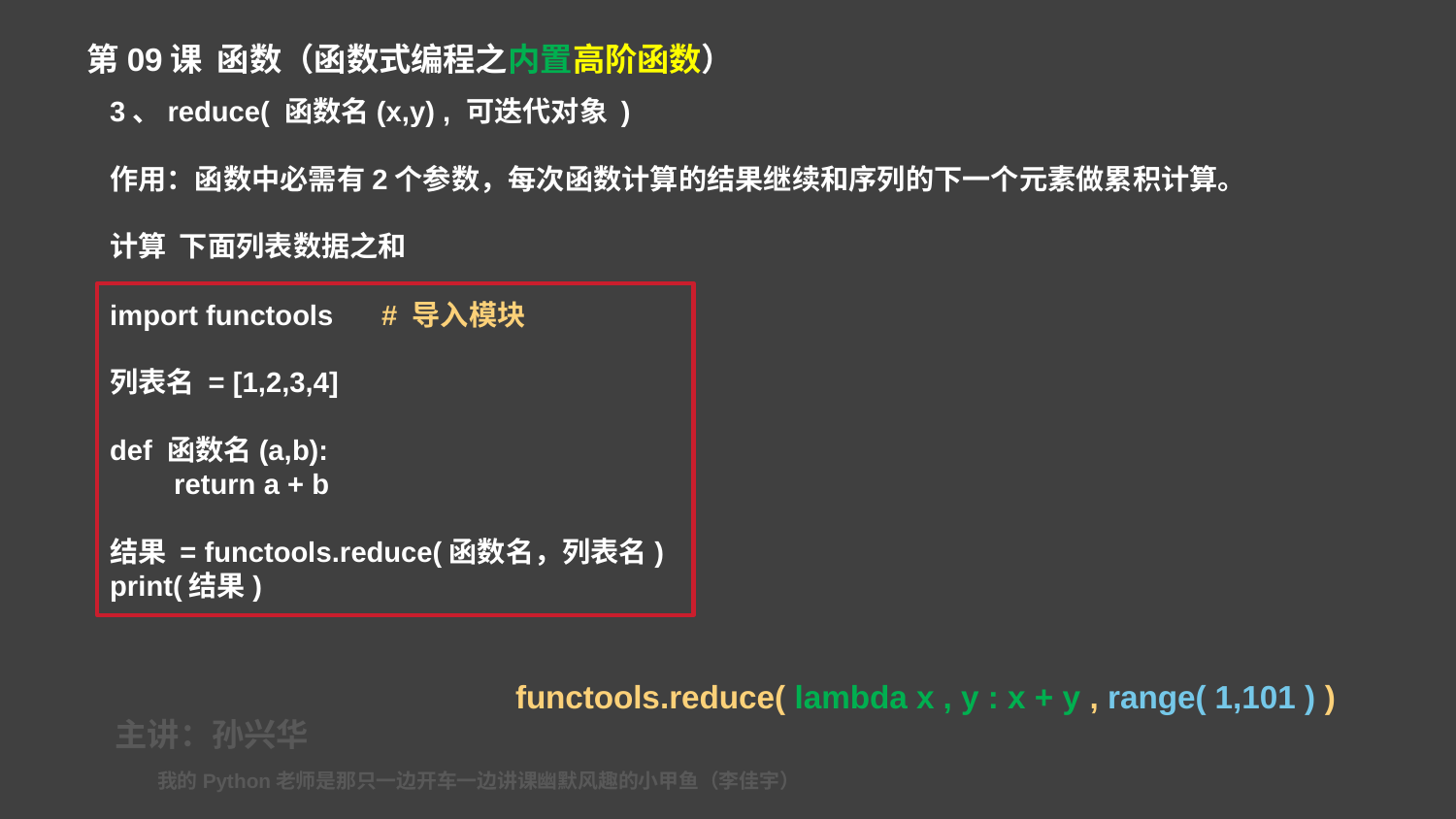

第09课  函数（函数式编程之内置高阶函数）
3、reduce( 函数名(x,y) , 可迭代对象 )

作用：函数中必需有2个参数，每次函数计算的结果继续和序列的下一个元素做累积计算。

计算  下面列表数据之和

import functools      # 导入模块

列表名 = [1,2,3,4]

def 函数名(a,b):
        return a + b

结果 = functools.reduce(函数名，列表名)
print(结果)

functools.reduce( lambda x , y : x + y , range( 1,101 ) )